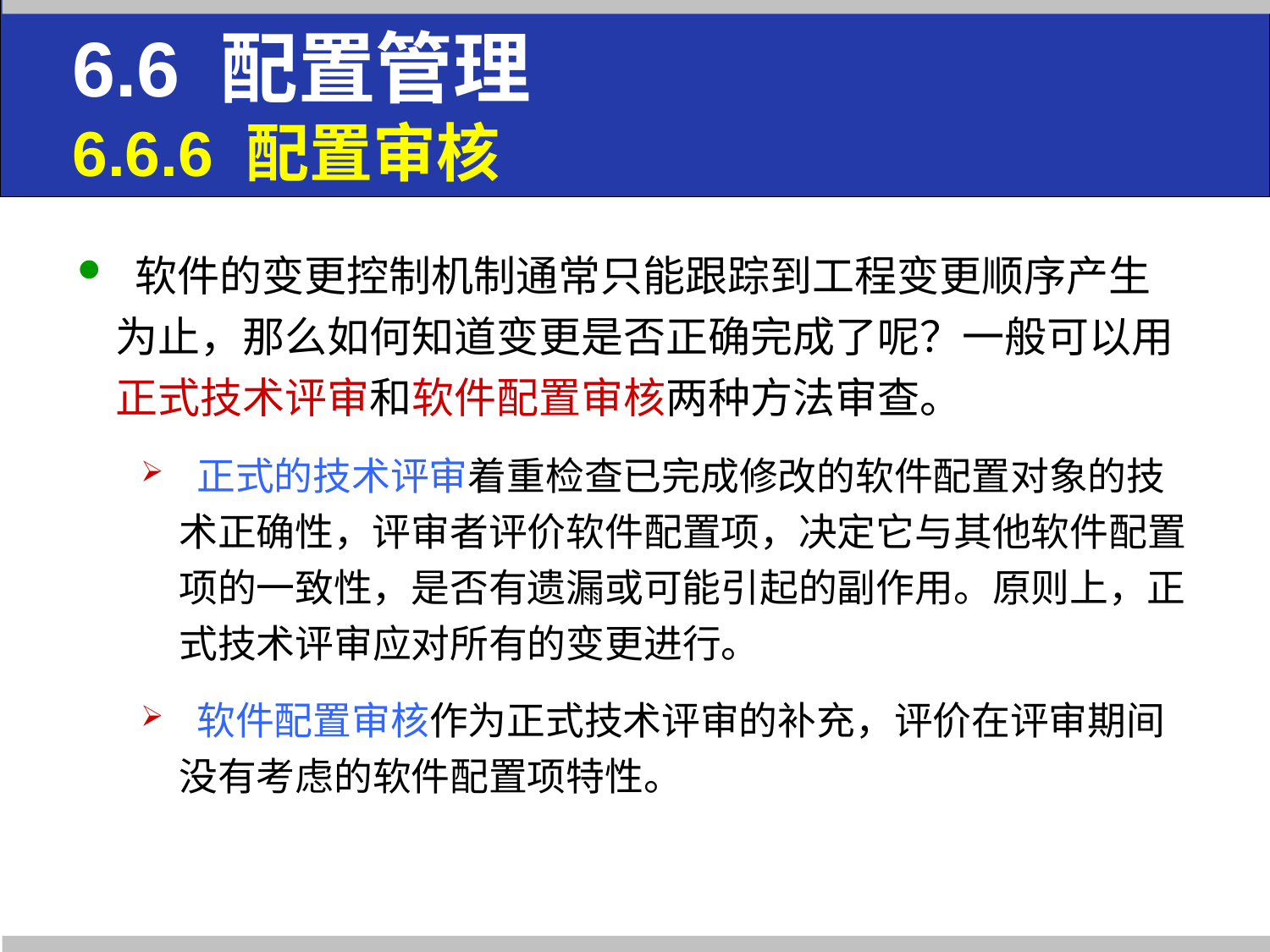

6.6 配置管理
6.6.6 配置审核
 软件的变更控制机制通常只能跟踪到工程变更顺序产生为止，那么如何知道变更是否正确完成了呢？一般可以用正式技术评审和软件配置审核两种方法审查。
 正式的技术评审着重检查已完成修改的软件配置对象的技术正确性，评审者评价软件配置项，决定它与其他软件配置项的一致性，是否有遗漏或可能引起的副作用。原则上，正式技术评审应对所有的变更进行。
 软件配置审核作为正式技术评审的补充，评价在评审期间没有考虑的软件配置项特性。
845